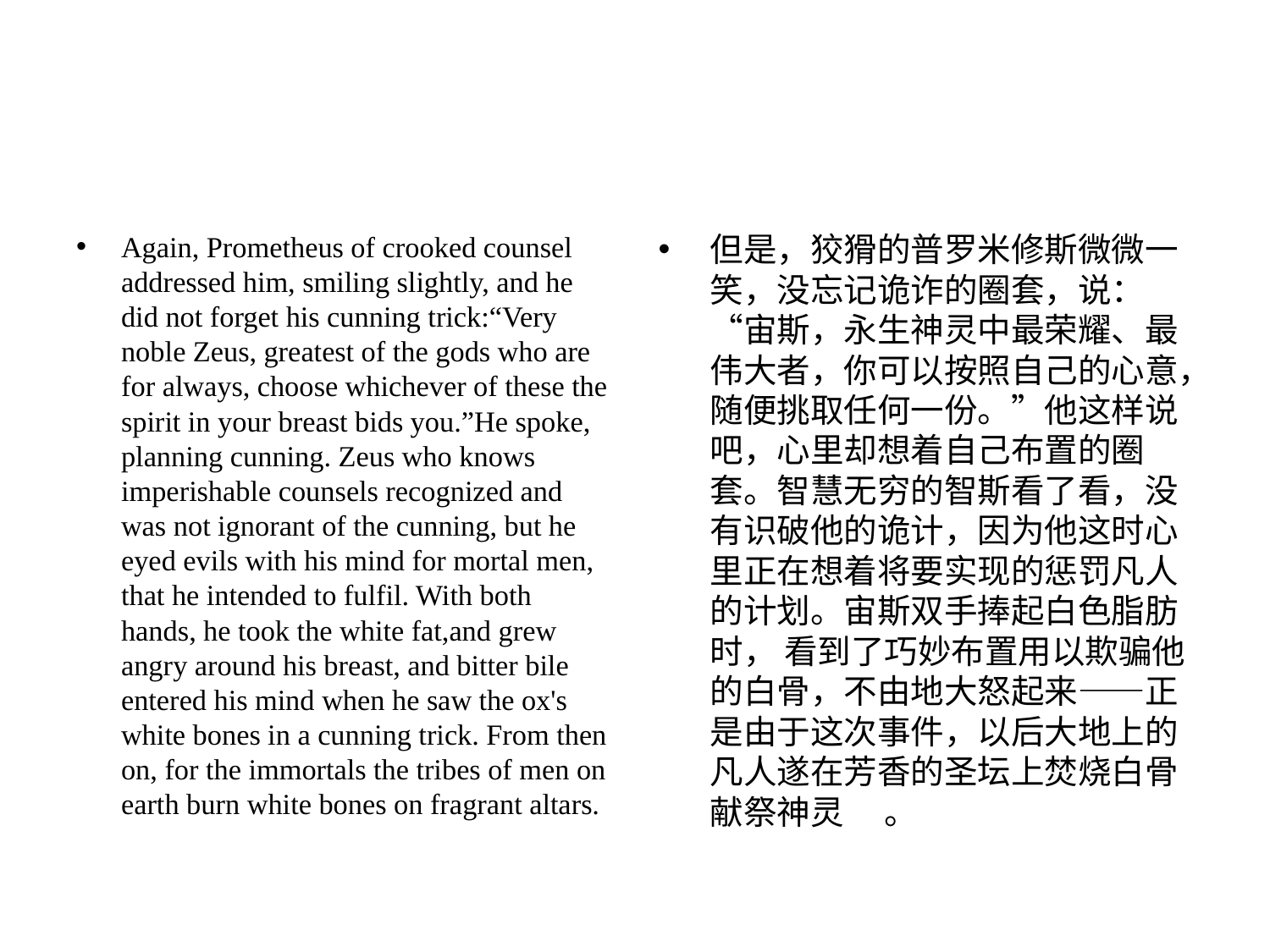

#
Again, Prometheus of crooked counsel addressed him, smiling slightly, and he did not forget his cunning trick:“Very noble Zeus, greatest of the gods who are for always, choose whichever of these the spirit in your breast bids you.”He spoke, planning cunning. Zeus who knows imperishable counsels recognized and was not ignorant of the cunning, but he eyed evils with his mind for mortal men, that he intended to fulfil. With both hands, he took the white fat,and grew angry around his breast, and bitter bile entered his mind when he saw the ox's white bones in a cunning trick. From then on, for the immortals the tribes of men on earth burn white bones on fragrant altars.
但是，狡猾的普罗⽶修斯微微⼀笑，没忘记诡诈的圈套，说： “宙斯，永⽣神灵中最荣耀、最伟⼤者，你可以按照⾃⼰的⼼意，随便挑取任何⼀份。”他这样说吧，⼼⾥却想着⾃⼰布置的圈 　套。智慧⽆穷的智斯看了看，没有识破他的诡计，因为他这时⼼⾥正在想着将要实现的惩罚凡⼈的计划。宙斯双⼿捧起⽩⾊脂肪时， 看到了巧妙布置⽤以欺骗他的⽩⾻，不由地⼤怒起来——正是由于这次事件，以后⼤地上的凡⼈遂在芳⾹的圣坛上焚烧⽩⾻献祭神灵 　。